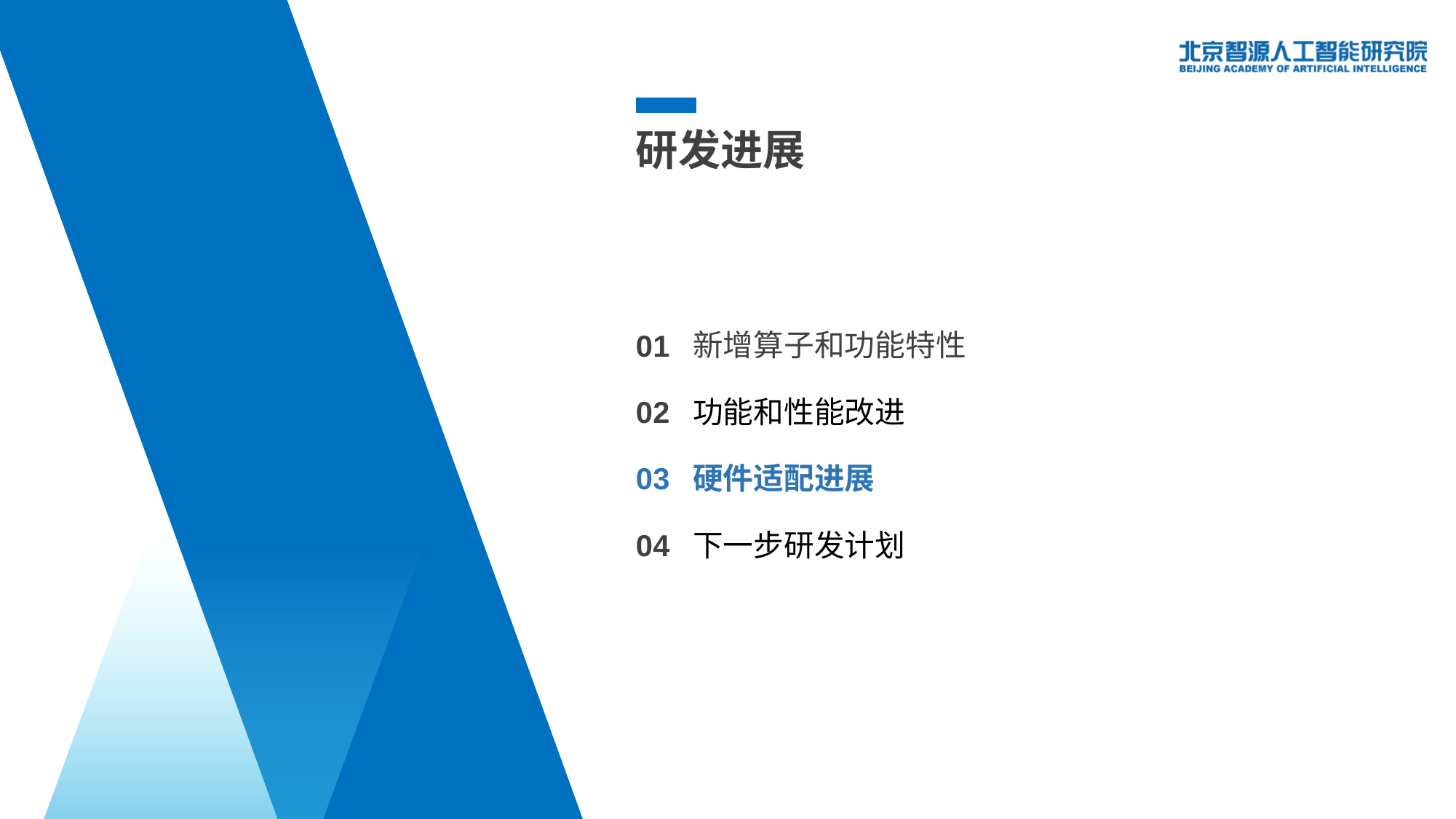

研发进展
01
新增算子和功能特性
02
功能和性能改进
03
硬件适配进展
04
下一步研发计划